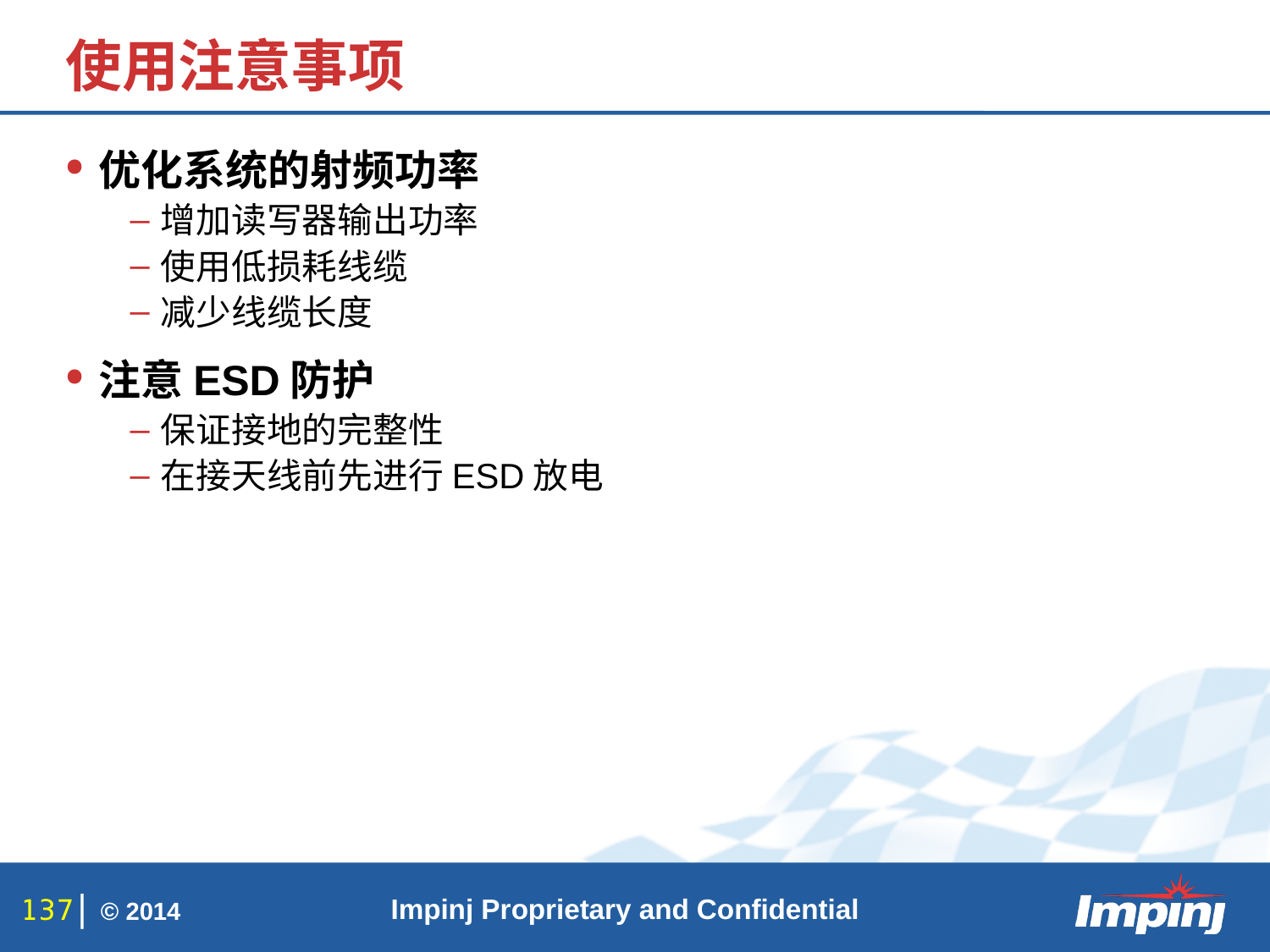

# 使用注意事项
优化系统的射频功率
增加读写器输出功率
使用低损耗线缆
减少线缆长度
注意ESD防护
保证接地的完整性
在接天线前先进行ESD放电